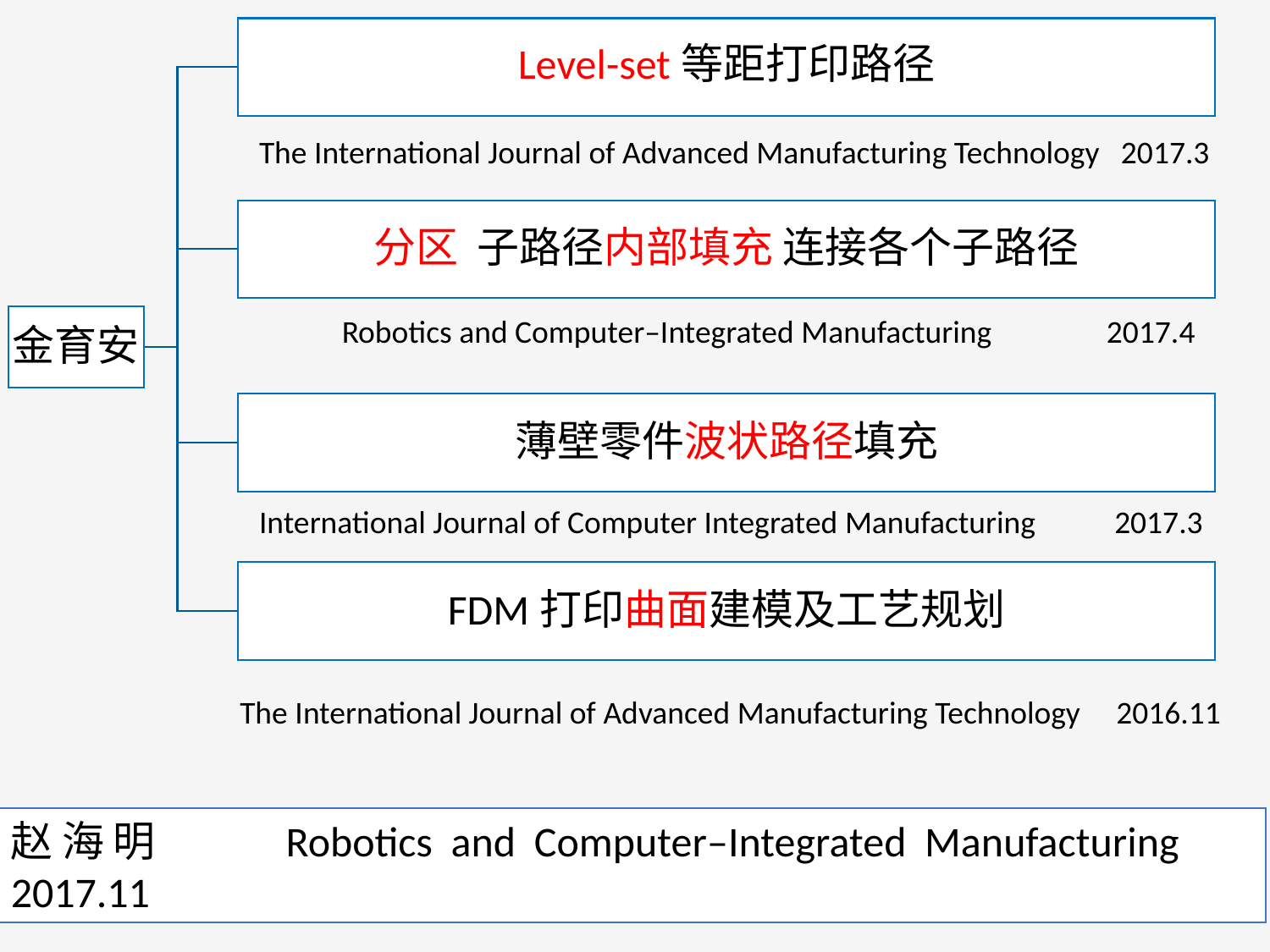

金育安
Level-set等距打印路径
分区  子路径内部填充 连接各个子路径
薄壁零件波状路径填充
FDM打印曲面建模及工艺规划
The International Journal of Advanced Manufacturing Technology   2017.3
Robotics and Computer–Integrated Manufacturing                2017.4
International Journal of Computer Integrated Manufacturing           2017.3
The International Journal of Advanced Manufacturing Technology     2016.11
赵海明      Robotics and Computer–Integrated Manufacturing     2017.11